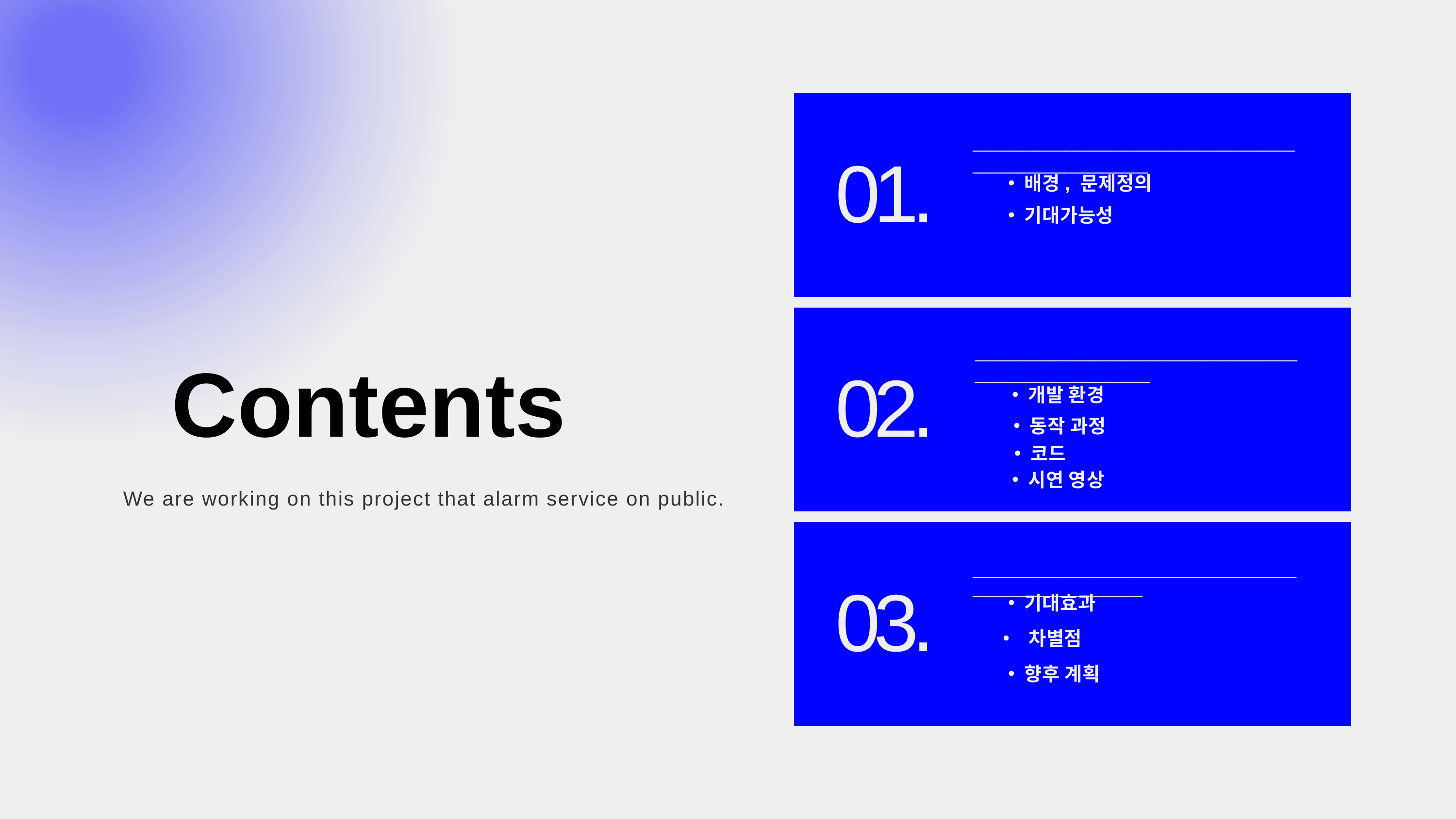

______________________________________________________
01.
배경, 문제정의
기대가능성

Contents
______________________________________________________
02.
개발 환경
동작 과정
코드
시연 영상
We are working on this project that alarm service on public.

_____________________________________________________________
기대효과
03.
 차별점
향후 계획